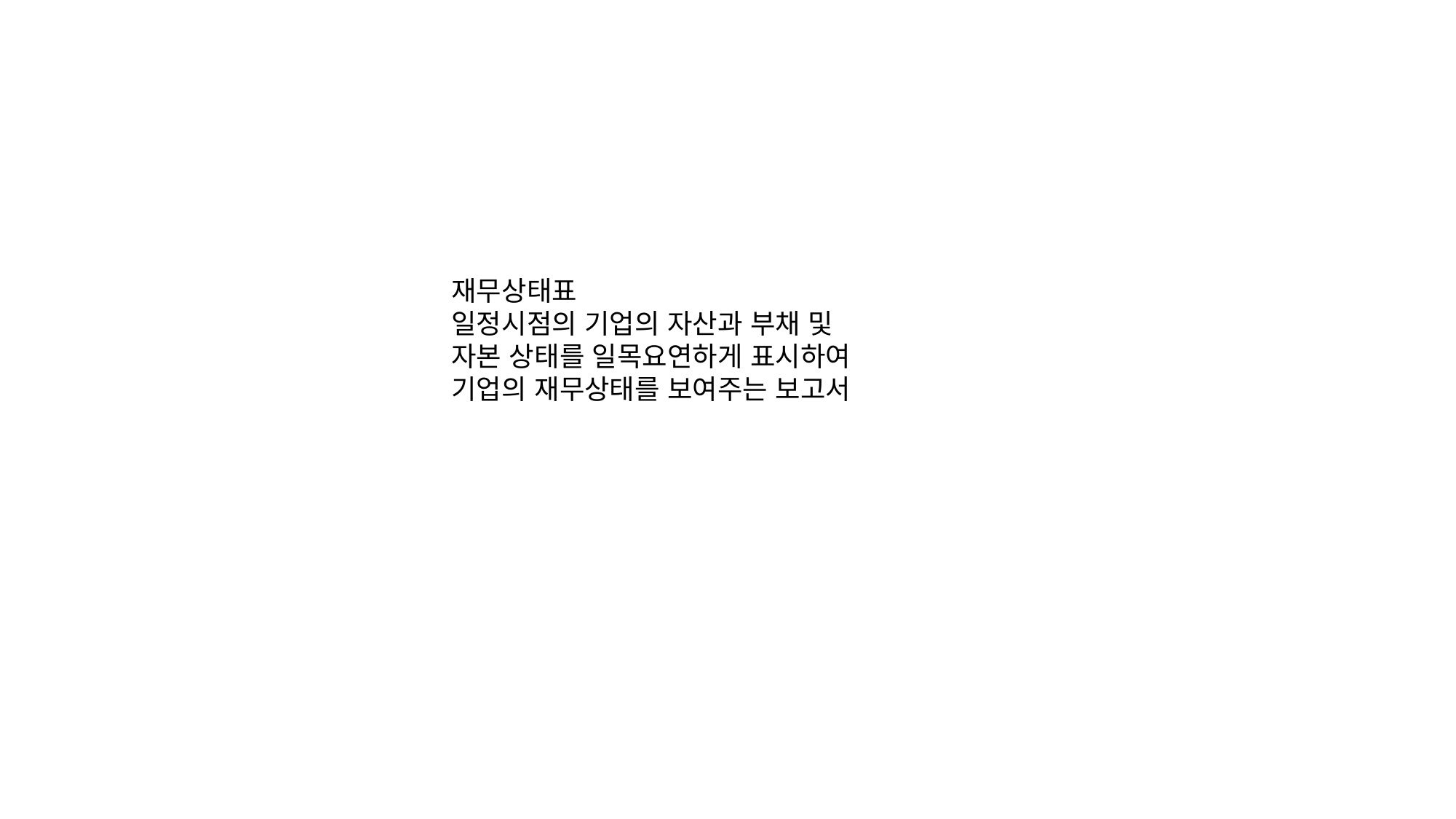

재무상태표
일정시점의 기업의 자산과 부채 및 자본 상태를 일목요연하게 표시하여 기업의 재무상태를 보여주는 보고서